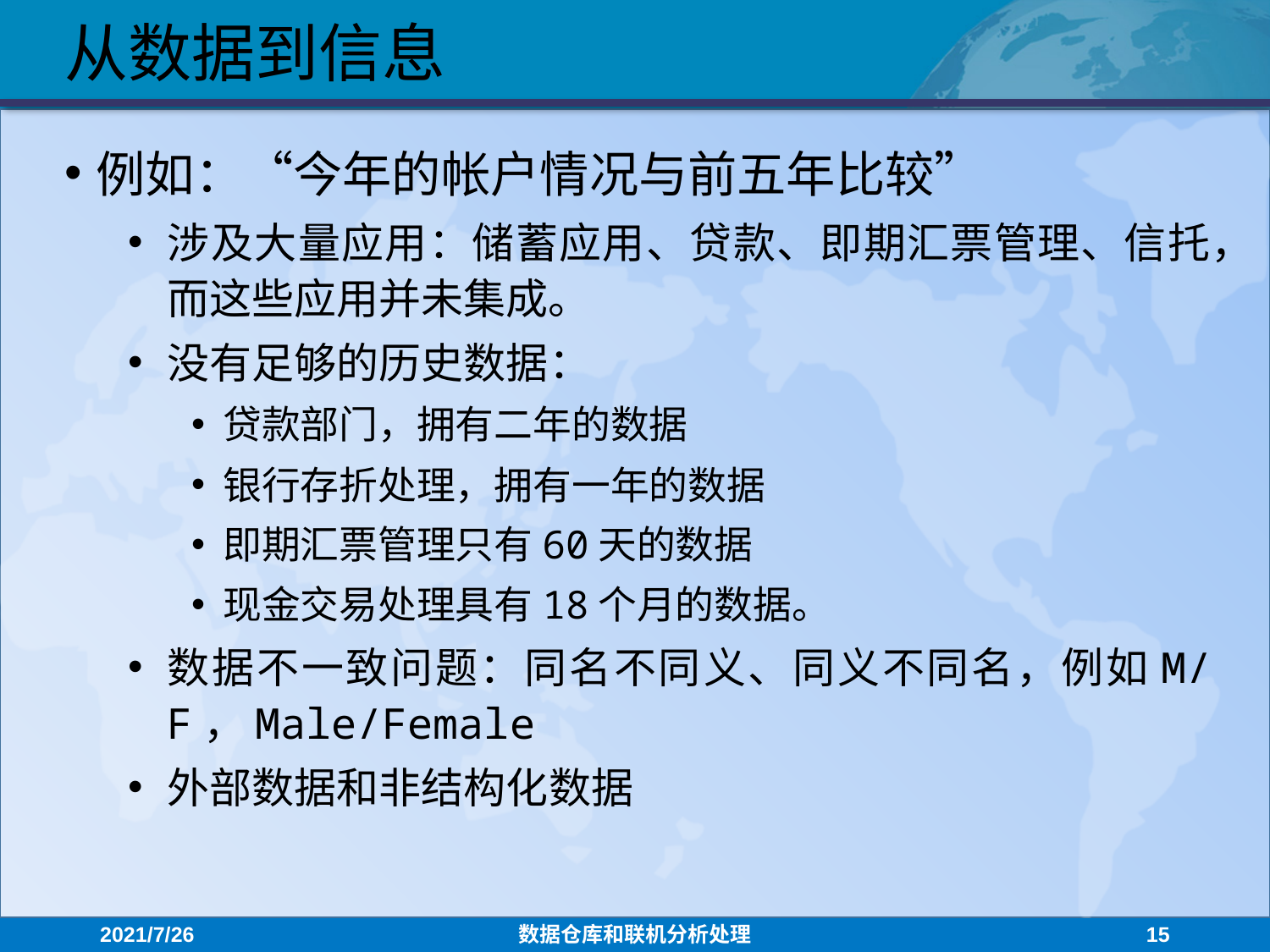

从数据到信息
例如：“今年的帐户情况与前五年比较”
涉及大量应用：储蓄应用、贷款、即期汇票管理、信托，而这些应用并未集成。
没有足够的历史数据：
贷款部门，拥有二年的数据
银行存折处理，拥有一年的数据
即期汇票管理只有60天的数据
现金交易处理具有18个月的数据。
数据不一致问题：同名不同义、同义不同名，例如M/F，Male/Female
外部数据和非结构化数据
2021/7/26
数据仓库和联机分析处理
15